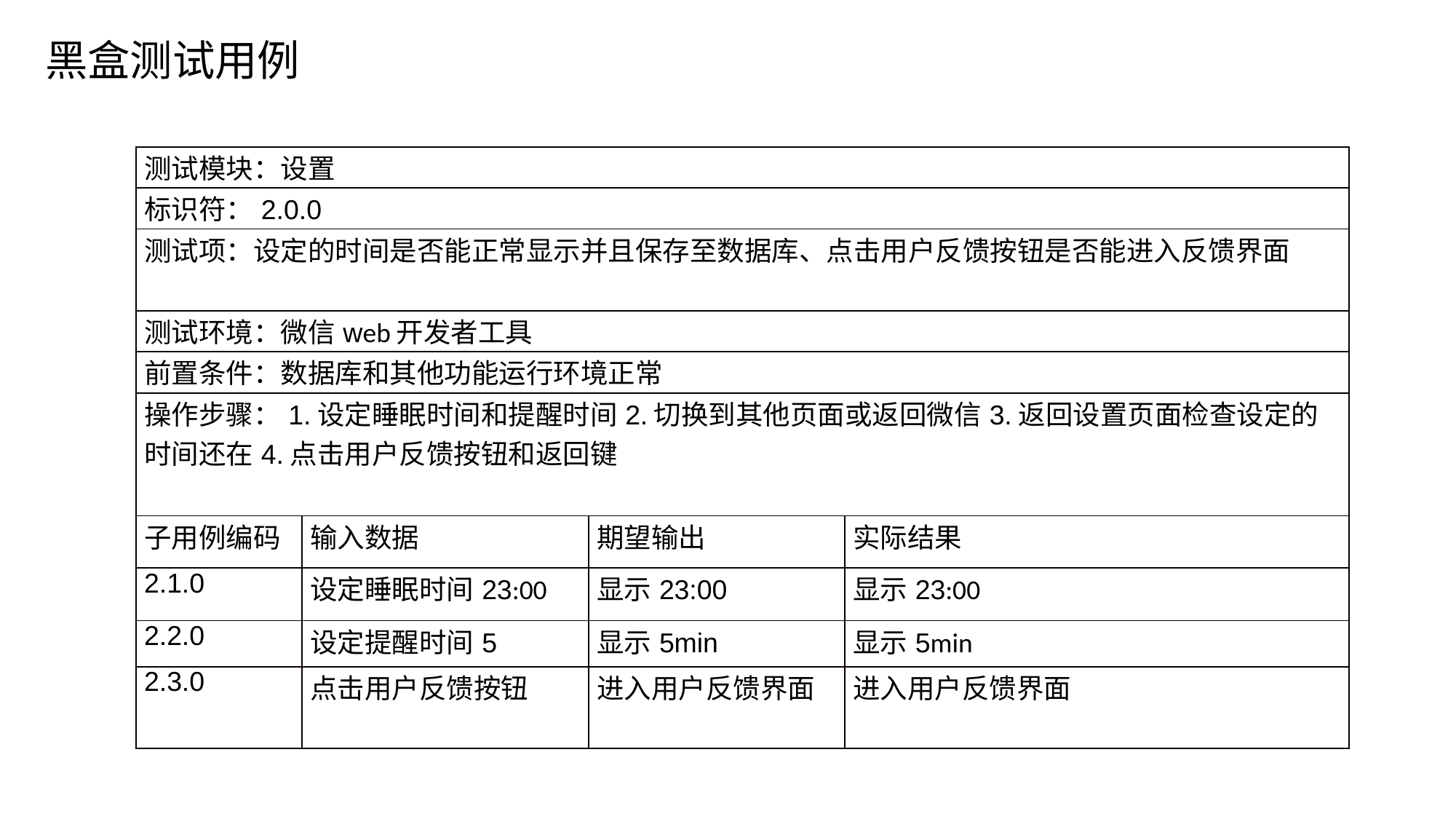

黑盒测试用例
| 测试模块：设置 |  |  |  |
| --- | --- | --- | --- |
| 标识符：2.0.0 |  |  |  |
| 测试项：设定的时间是否能正常显示并且保存至数据库、点击用户反馈按钮是否能进入反馈界面 |  |  |  |
| 测试环境：微信web开发者工具 |  |  |  |
| 前置条件：数据库和其他功能运行环境正常 |  |  |  |
| 操作步骤：1.设定睡眠时间和提醒时间2.切换到其他页面或返回微信3.返回设置页面检查设定的时间还在4.点击用户反馈按钮和返回键 |  |  |  |
| 子用例编码 | 输入数据 | 期望输出 | 实际结果 |
| 2.1.0 | 设定睡眠时间23:00 | 显示23:00 | 显示23:00 |
| 2.2.0 | 设定提醒时间5 | 显示5min | 显示5min |
| 2.3.0 | 点击用户反馈按钮 | 进入用户反馈界面 | 进入用户反馈界面 |